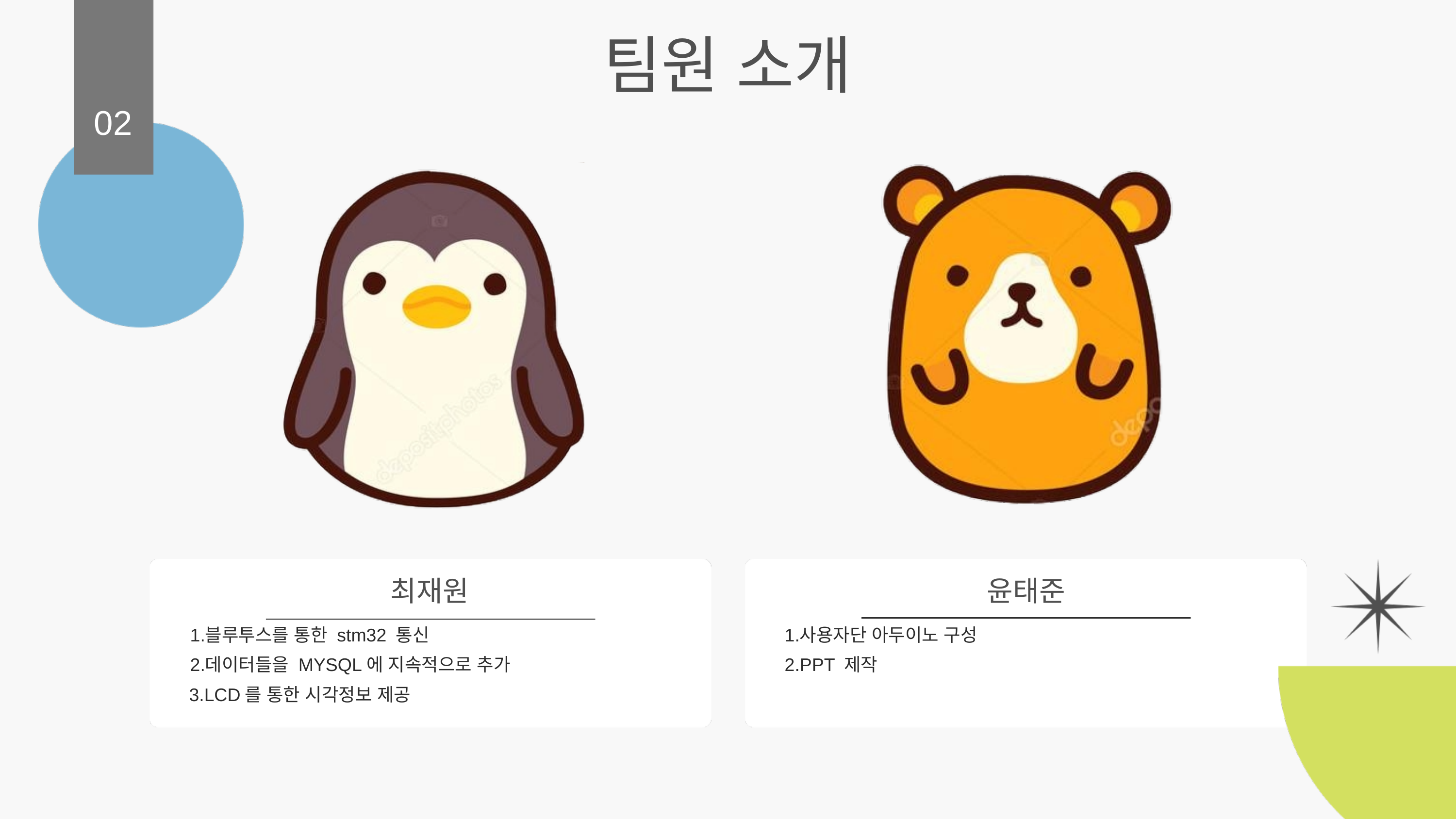

팀원 소개
02

최재원
윤태준
블루투스를 통한 stm32 통신
데이터들을 MYSQL에 지속적으로 추가
LCD를 통한 시각정보 제공
사용자단 아두이노 구성
PPT 제작